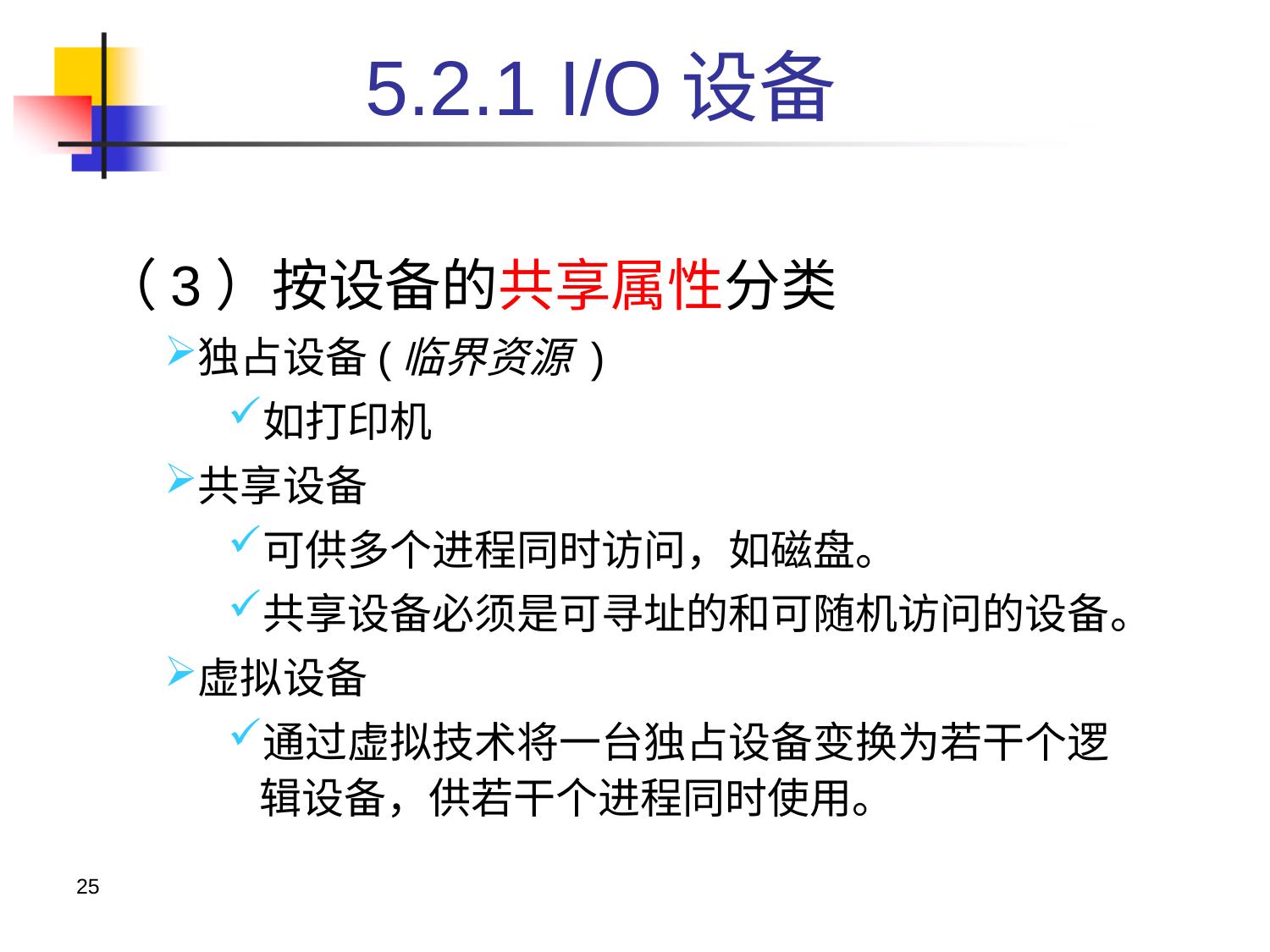

5.2.1 I/O设备
（3）按设备的共享属性分类
独占设备(临界资源 )
如打印机
共享设备
可供多个进程同时访问，如磁盘。
共享设备必须是可寻址的和可随机访问的设备。
虚拟设备
通过虚拟技术将一台独占设备变换为若干个逻辑设备，供若干个进程同时使用。
25